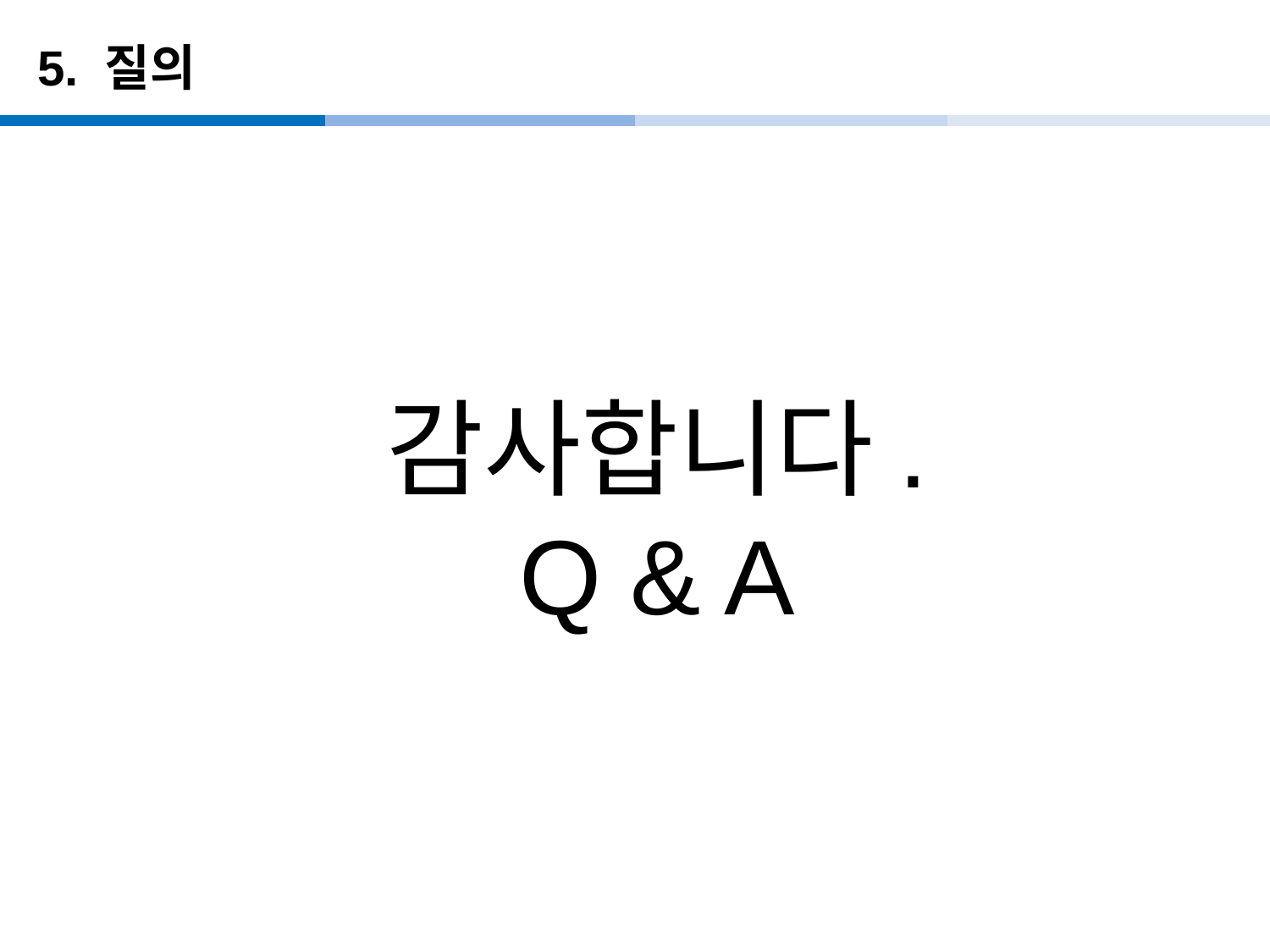

# 5. 질의
감사합니다.
Q & A